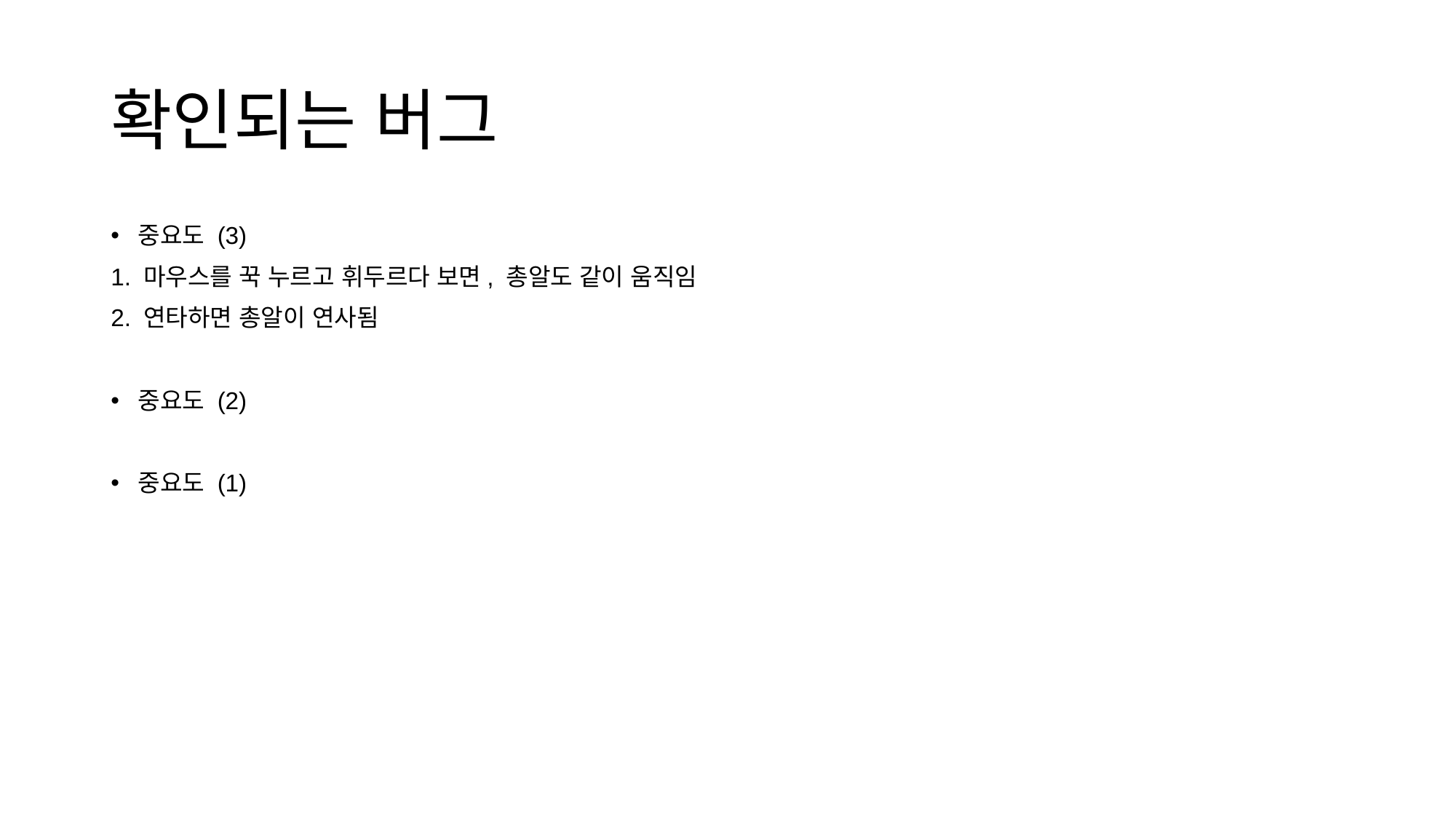

# 확인되는 버그
중요도 (3)
1. 마우스를 꾹 누르고 휘두르다 보면, 총알도 같이 움직임
2. 연타하면 총알이 연사됨

중요도 (2)

중요도 (1)